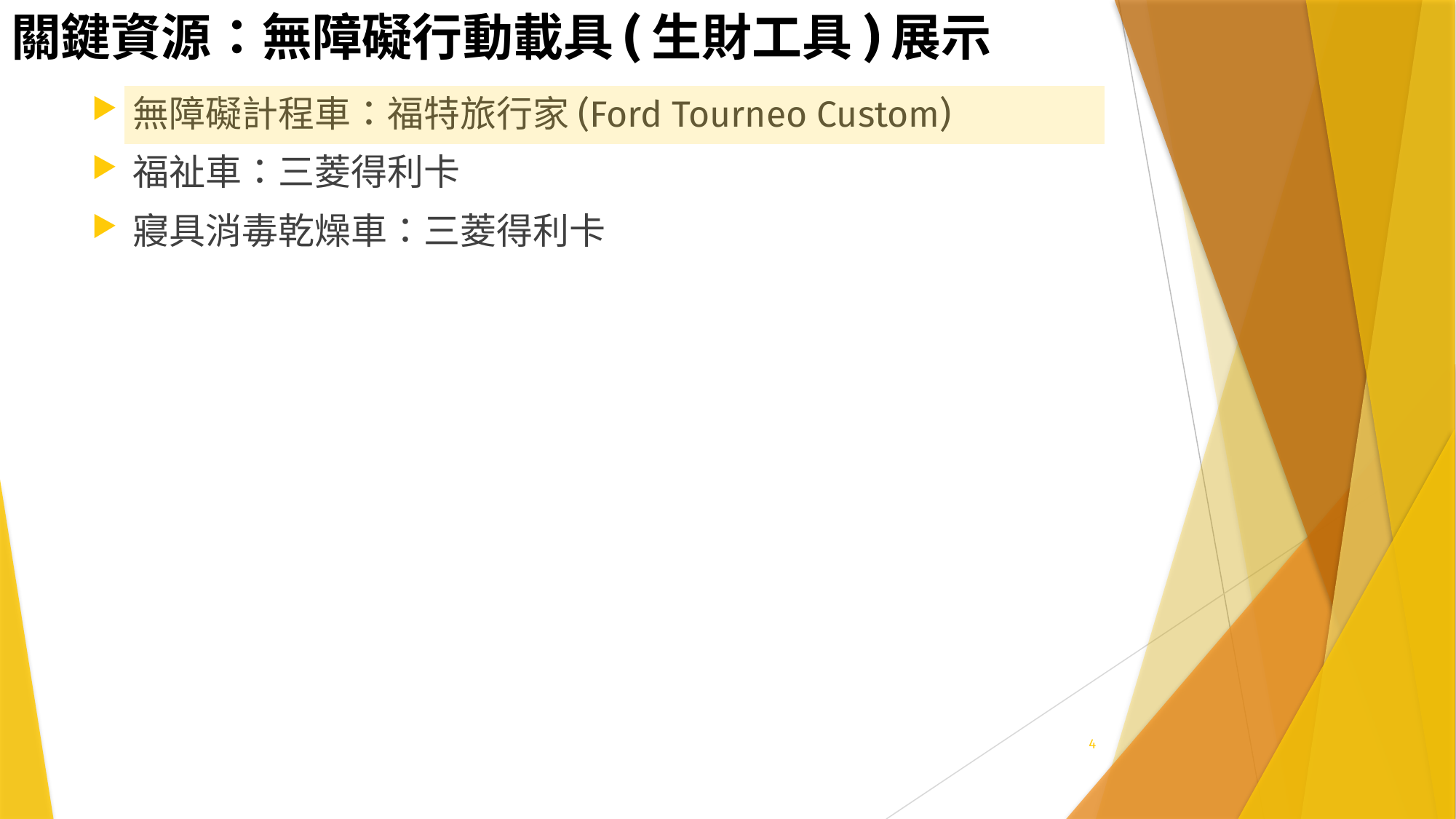

# 關鍵資源：無障礙行動載具(生財工具)展示

無障礙計程車：福特旅行家(Ford Tourneo Custom)
福祉車：三菱得利卡
寢具消毒乾燥車：三菱得利卡
4